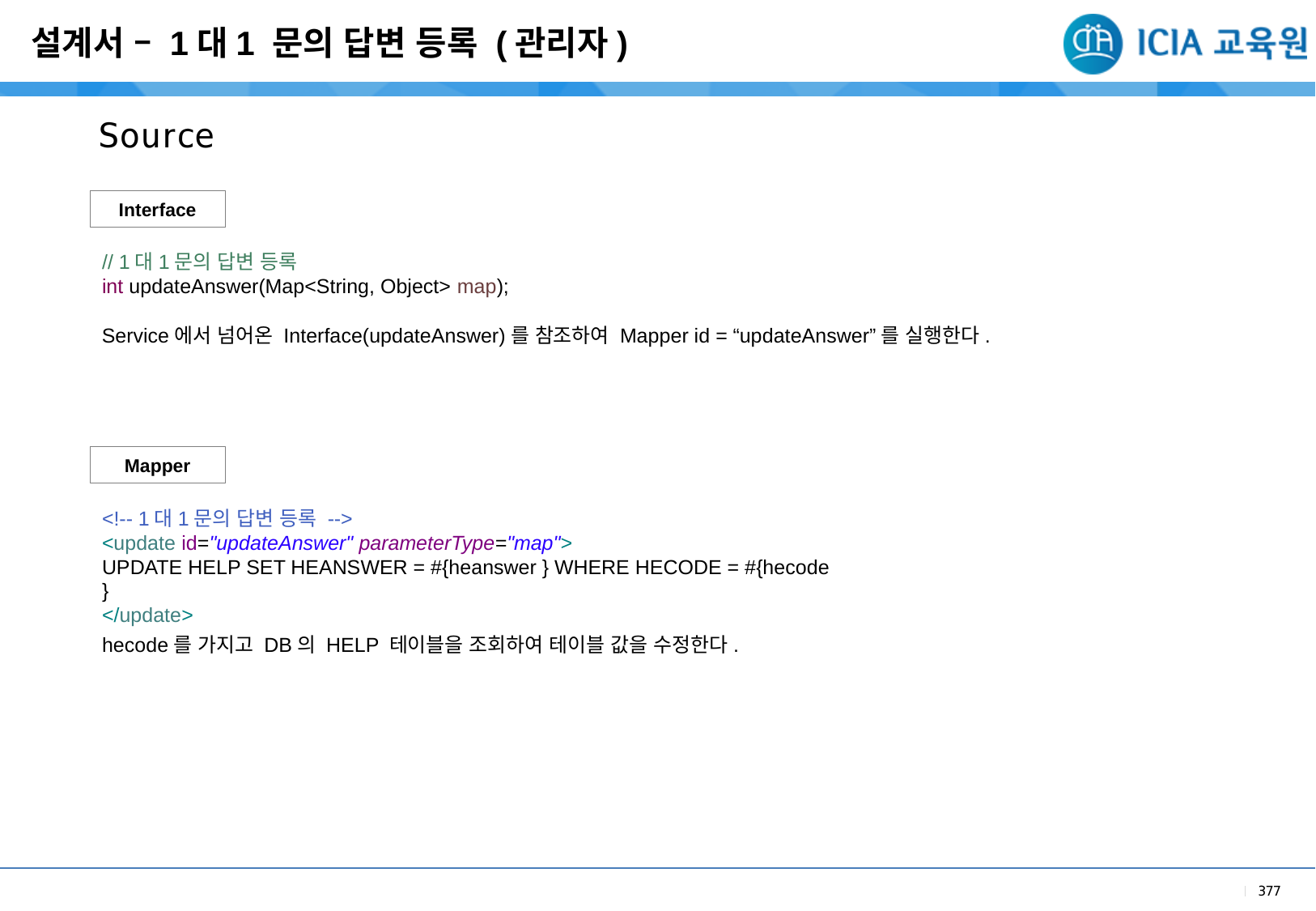

설계서 – 1대1 문의 답변 등록 (관리자)
Source
Interface
// 1대1문의 답변 등록
int updateAnswer(Map<String, Object> map);
Service에서 넘어온 Interface(updateAnswer)를 참조하여 Mapper id = “updateAnswer”를 실행한다.
Mapper
<!-- 1대1문의 답변 등록 -->
<update id="updateAnswer" parameterType="map">
UPDATE HELP SET HEANSWER = #{heanswer } WHERE HECODE = #{hecode }
</update>
hecode를 가지고 DB의 HELP 테이블을 조회하여 테이블 값을 수정한다.